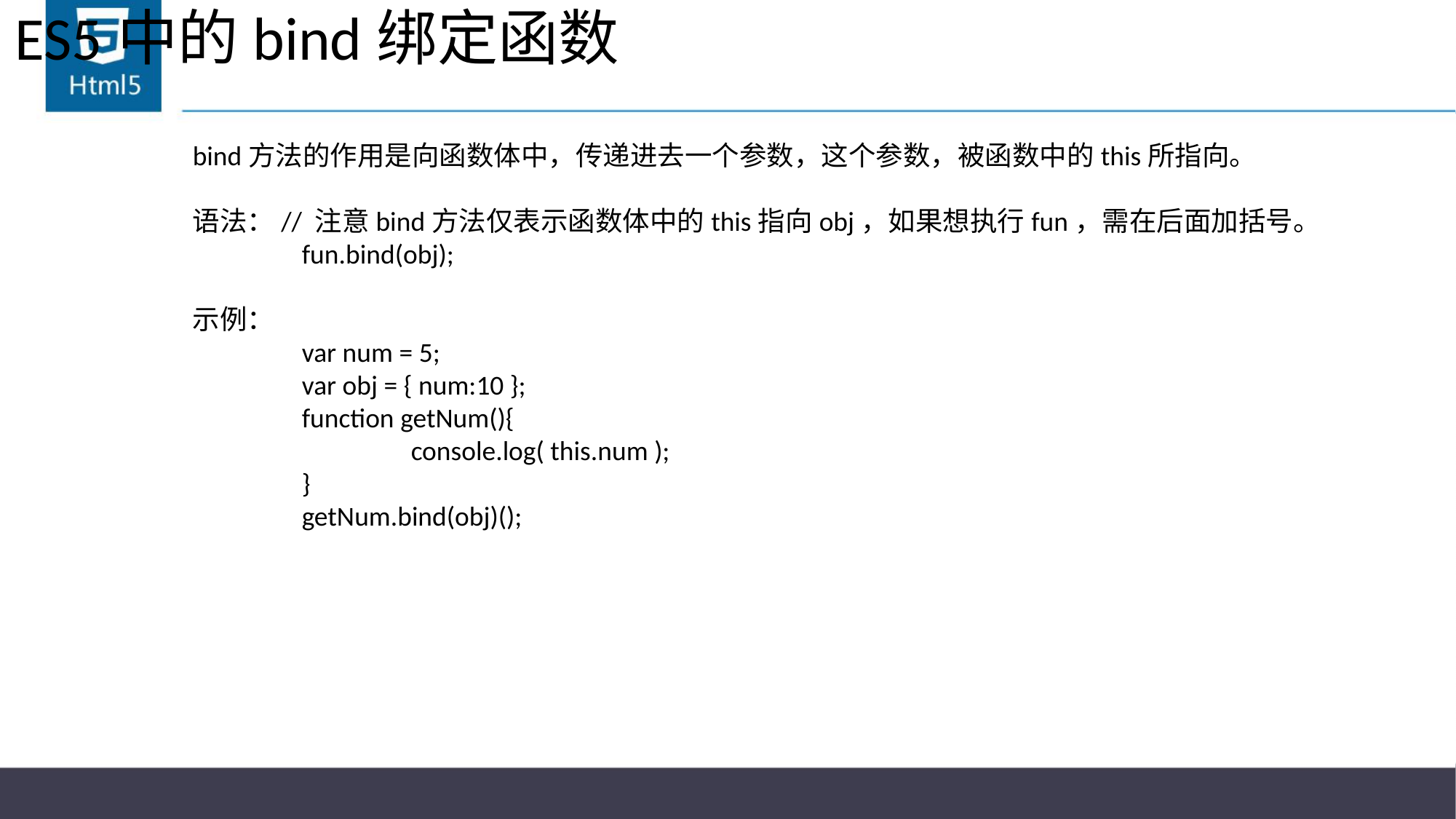

# ES5中的bind绑定函数
bind方法的作用是向函数体中，传递进去一个参数，这个参数，被函数中的this所指向。

语法：// 注意bind方法仅表示函数体中的this指向obj，如果想执行fun，需在后面加括号。
	fun.bind(obj);

示例：
	var num = 5;
	var obj = { num:10 };
	function getNum(){
		console.log( this.num );
	}
	getNum.bind(obj)();